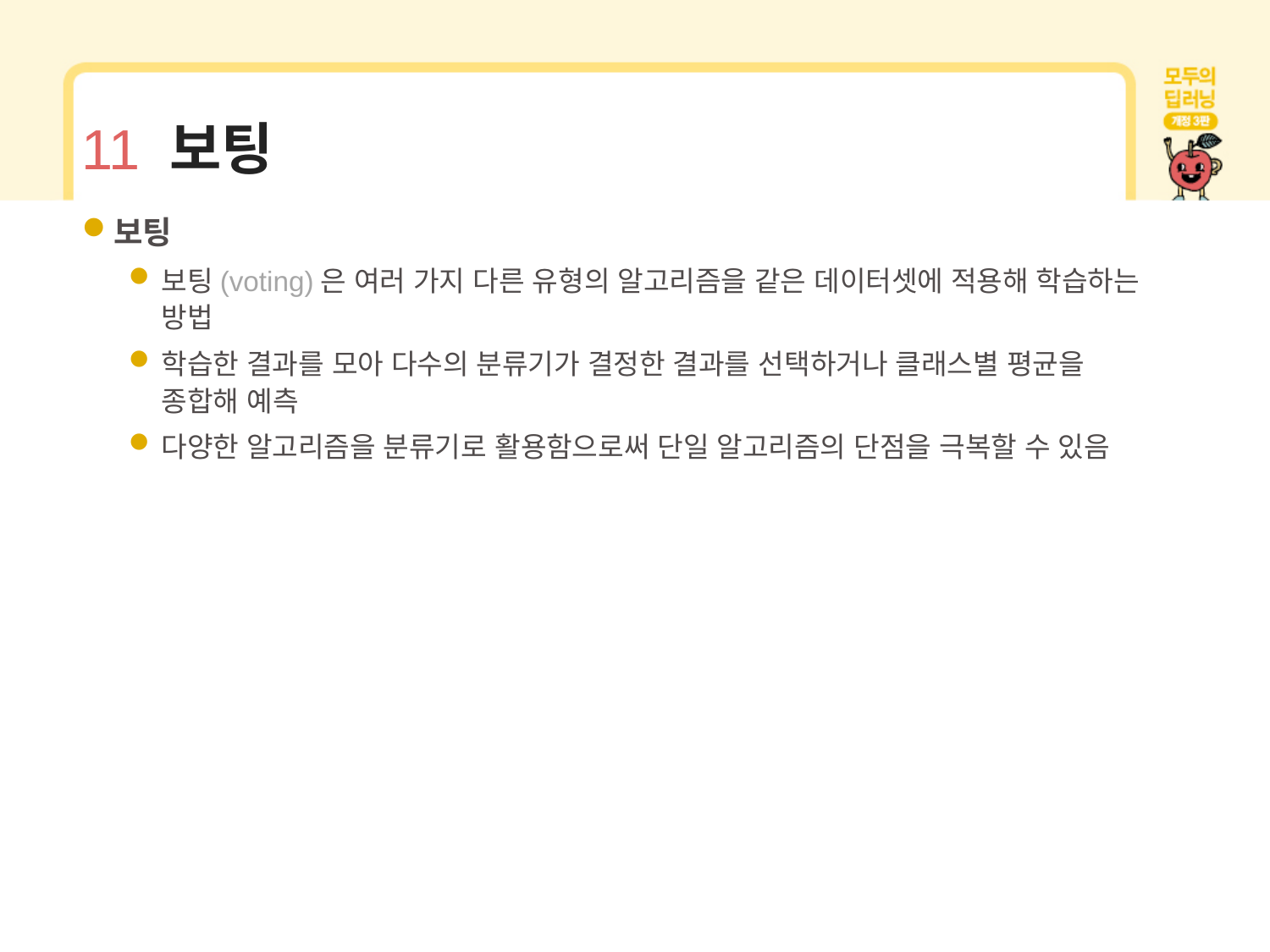

# 11 보팅
보팅
보팅(voting)은 여러 가지 다른 유형의 알고리즘을 같은 데이터셋에 적용해 학습하는 방법
학습한 결과를 모아 다수의 분류기가 결정한 결과를 선택하거나 클래스별 평균을 종합해 예측
다양한 알고리즘을 분류기로 활용함으로써 단일 알고리즘의 단점을 극복할 수 있음